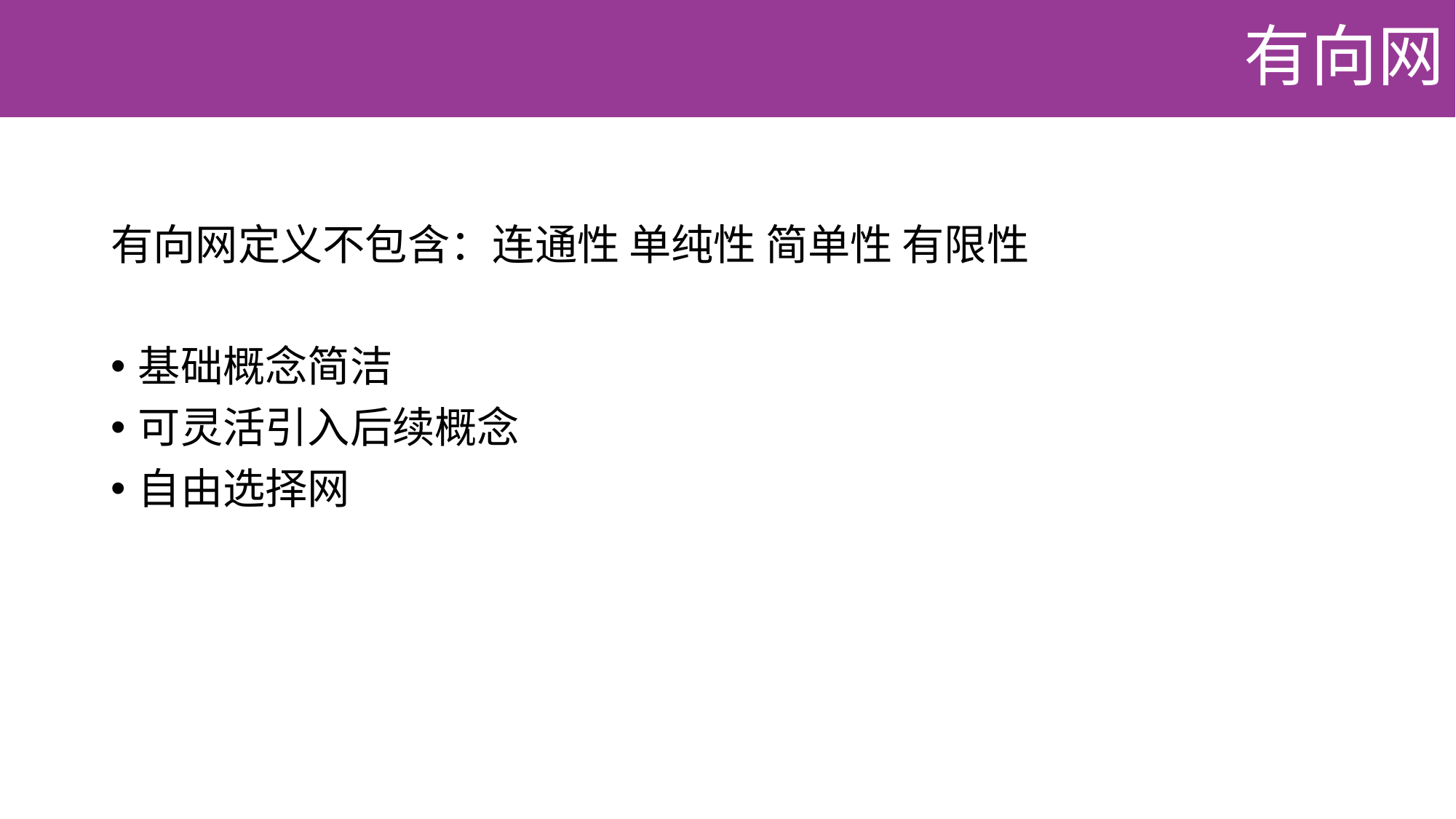

# 有向网
有向网定义不包含：连通性 单纯性 简单性 有限性

基础概念简洁
可灵活引入后续概念
自由选择网